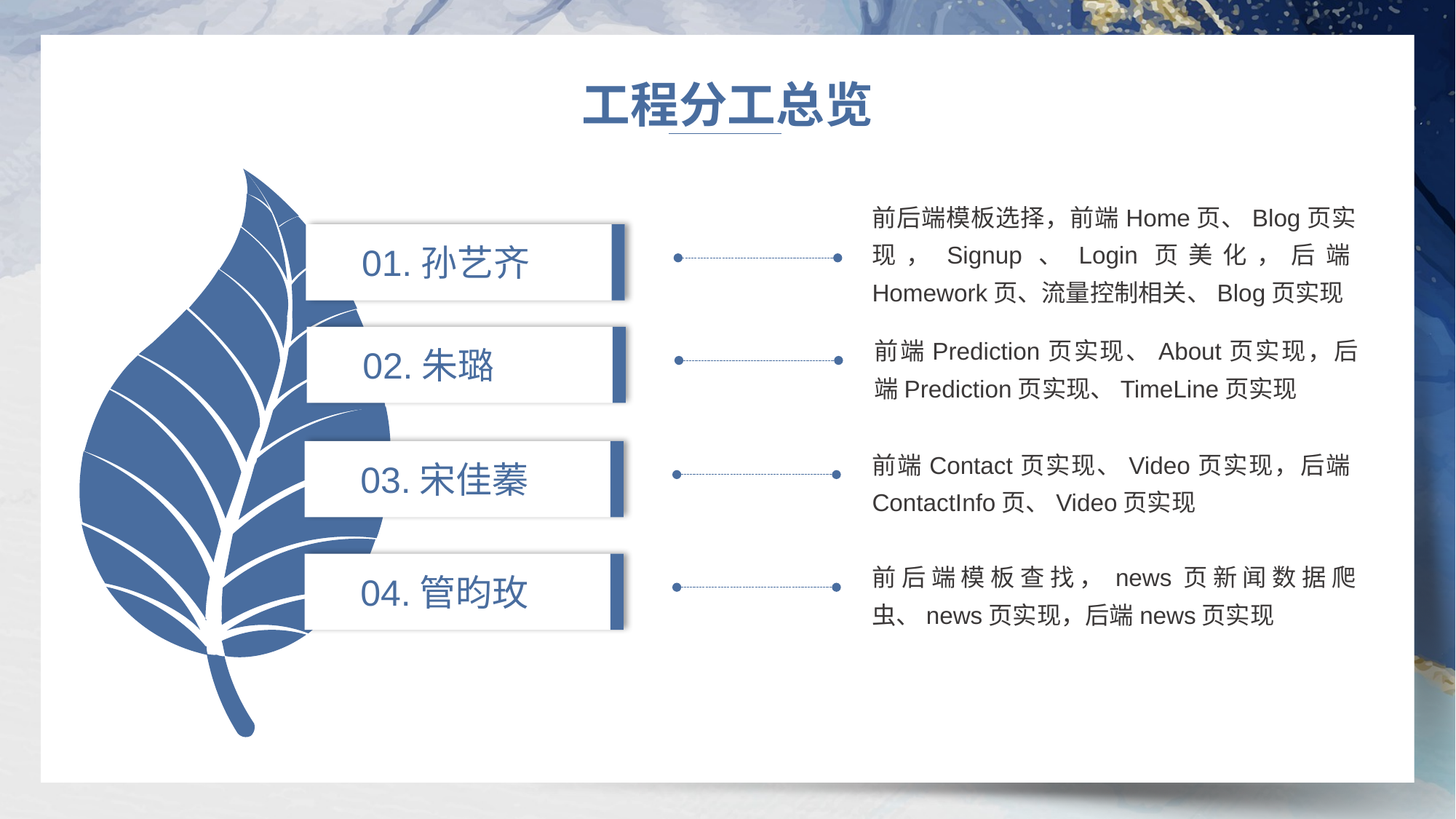

工程分工总览

前后端模板选择，前端Home页、Blog页实现，Signup、Login页美化，后端Homework页、流量控制相关、Blog页实现

01.孙艺齐

02.朱璐
前端Prediction页实现、About页实现，后端Prediction页实现、TimeLine页实现

03.宋佳蓁
前端Contact页实现、Video页实现，后端ContactInfo页、Video页实现

04.管昀玫
前后端模板查找，news页新闻数据爬虫、news页实现，后端news页实现